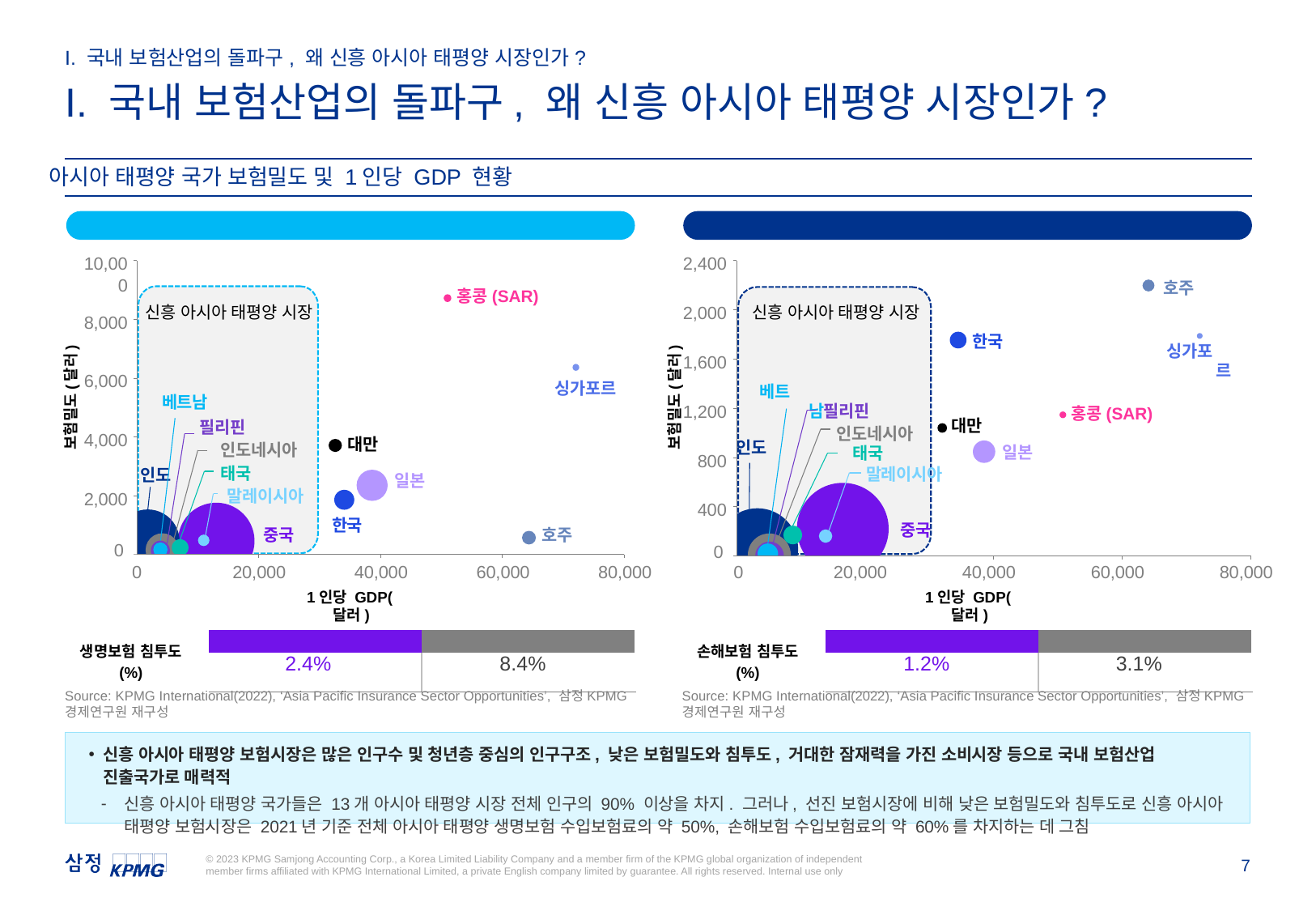

I. 국내 보험산업의 돌파구, 왜 신흥 아시아 태평양 시장인가?
I. 국내 보험산업의 돌파구, 왜 신흥 아시아 태평양 시장인가?
아시아 태평양 국가 보험밀도 및 1인당 GDP 현황
생명보험
손해보험
10,000
2,400

호주
보험밀도(달러)

홍콩(SAR)

2,000
신흥 아시아 태평양 시장
신흥 아시아 태평양 시장
8,000
한국

싱가포르
1,600

6,000
싱가포르
베트남
보험밀도(달러)
베트남
필리핀
1,200
홍콩(SAR)

필리핀
대만
인도네시아

4,000
대만
인도
인도네시아

일본
태국
800

태국
말레이시아
인도

일본

말레이시아
2,000

400

한국
중국
호주
중국

0
0

0
20,000
40,000
60,000
80,000
0
20,000
40,000
60,000
80,000
1인당 GDP(달러)
1인당 GDP(달러)
| 생명보험 침투도 (%) | 아시아 태평양 신흥시장 | 아시아 태평양 선진시장 |
| --- | --- | --- |
| 보험침투율(%) |  |  |
| 손해보험 침투도 (%) | 아시아 태평양 신흥시장 | 아시아 태평양 선진시장 |
| --- | --- | --- |
| 보험침투율(%) |  |  |
2.4%
8.4%
1.2%
3.1%
Source: KPMG International(2022), ‘Asia Pacific Insurance Sector Opportunities’, 삼정KPMG 경제연구원 재구성
Source: KPMG International(2022), ‘Asia Pacific Insurance Sector Opportunities’, 삼정KPMG 경제연구원 재구성
신흥 아시아 태평양 보험시장은 많은 인구수 및 청년층 중심의 인구구조, 낮은 보험밀도와 침투도, 거대한 잠재력을 가진 소비시장 등으로 국내 보험산업 진출국가로 매력적
신흥 아시아 태평양 국가들은 13개 아시아 태평양 시장 전체 인구의 90% 이상을 차지. 그러나, 선진 보험시장에 비해 낮은 보험밀도와 침투도로 신흥 아시아 태평양 보험시장은 2021년 기준 전체 아시아 태평양 생명보험 수입보험료의 약 50%, 손해보험 수입보험료의 약 60%를 차지하는 데 그침